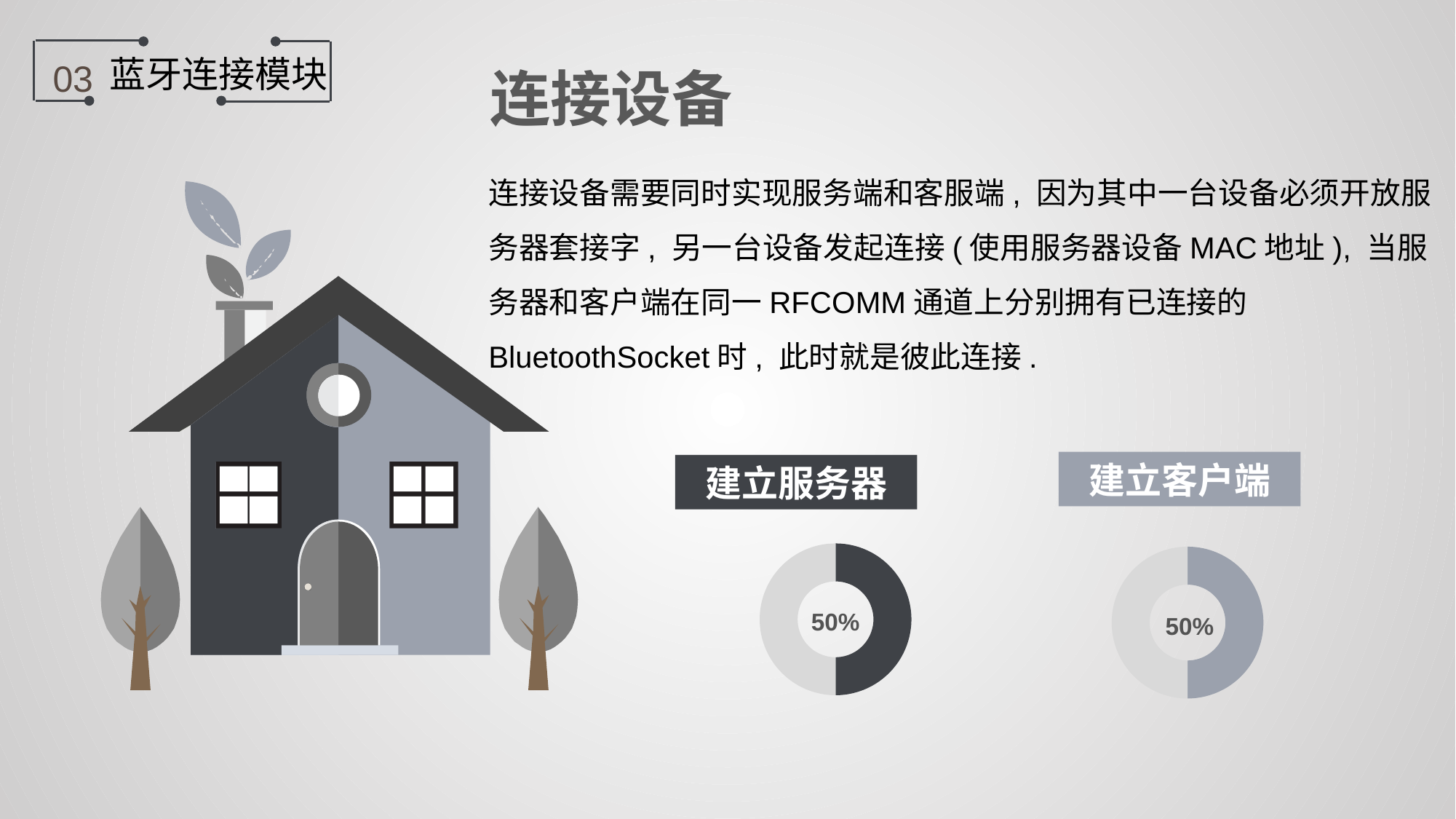

蓝牙连接模块
03

连接设备
连接设备需要同时实现服务端和客服端, 因为其中一台设备必须开放服务器套接字, 另一台设备发起连接(使用服务器设备MAC地址), 当服务器和客户端在同一RFCOMM通道上分别拥有已连接的BluetoothSocket时, 此时就是彼此连接.

建立客户端
建立服务器

### Chart

| Category |  |
|---|---|

### Chart

| Category |  |
|---|---|
50%
50%